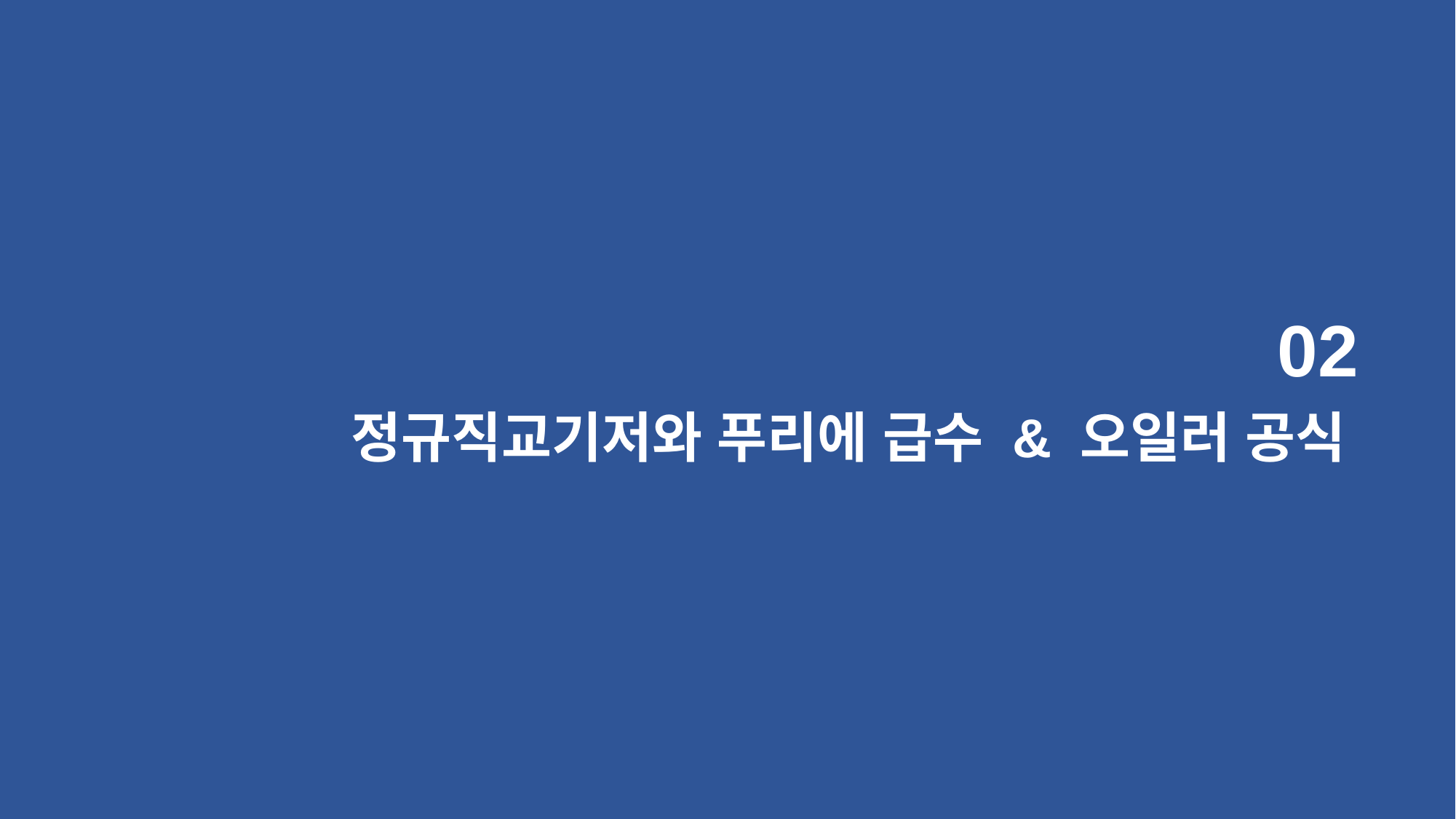

02
정규직교기저와 푸리에 급수 & 오일러 공식